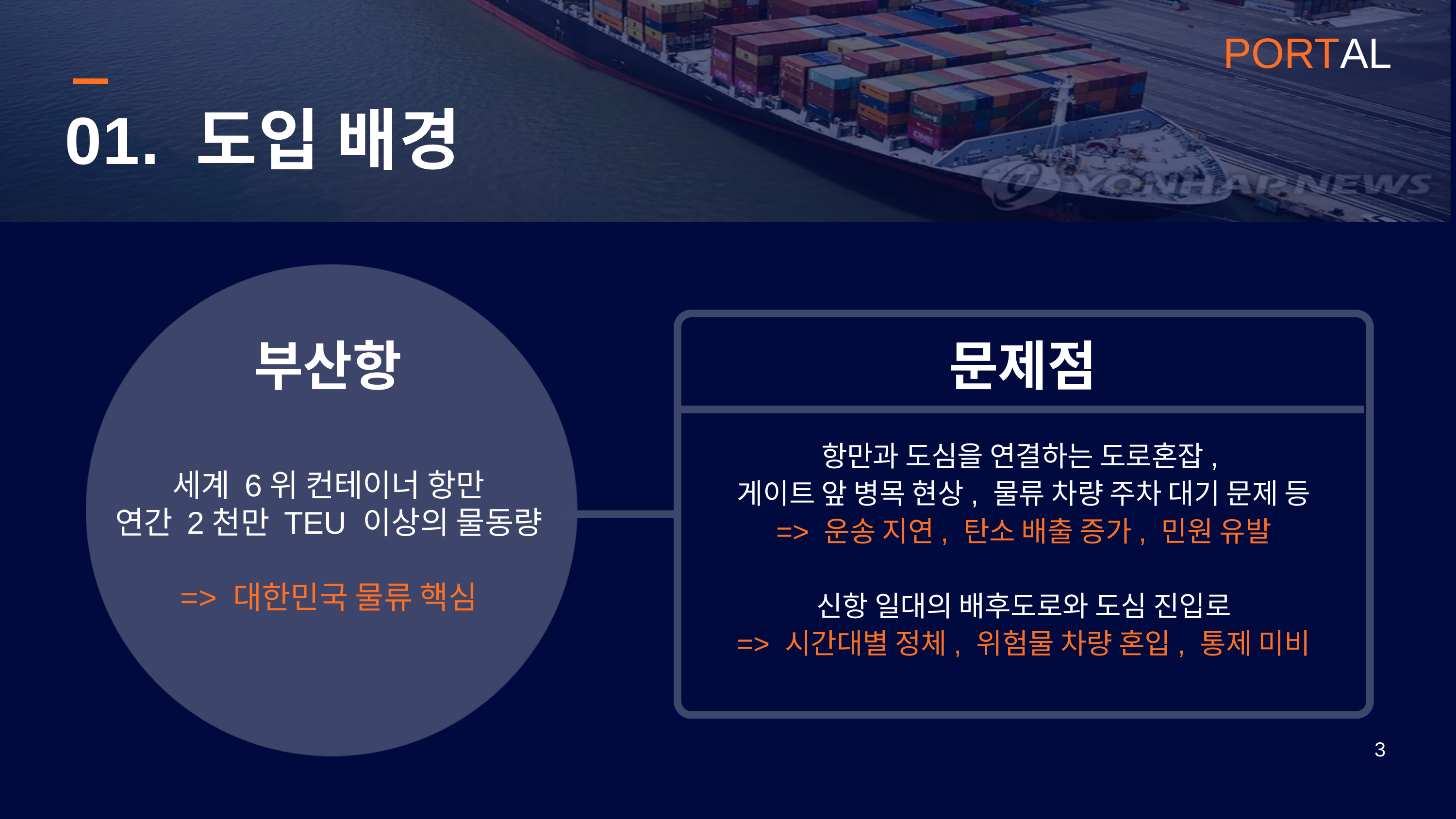

PORTAL

01. 도입 배경

부산항
문제점

항만과 도심을 연결하는 도로혼잡,
게이트 앞 병목 현상, 물류 차량 주차 대기 문제 등
=> 운송 지연, 탄소 배출 증가, 민원 유발

신항 일대의 배후도로와 도심 진입로
=> 시간대별 정체, 위험물 차량 혼입, 통제 미비
세계 6위 컨테이너 항만
연간 2천만 TEU 이상의 물동량

=> 대한민국 물류 핵심

3